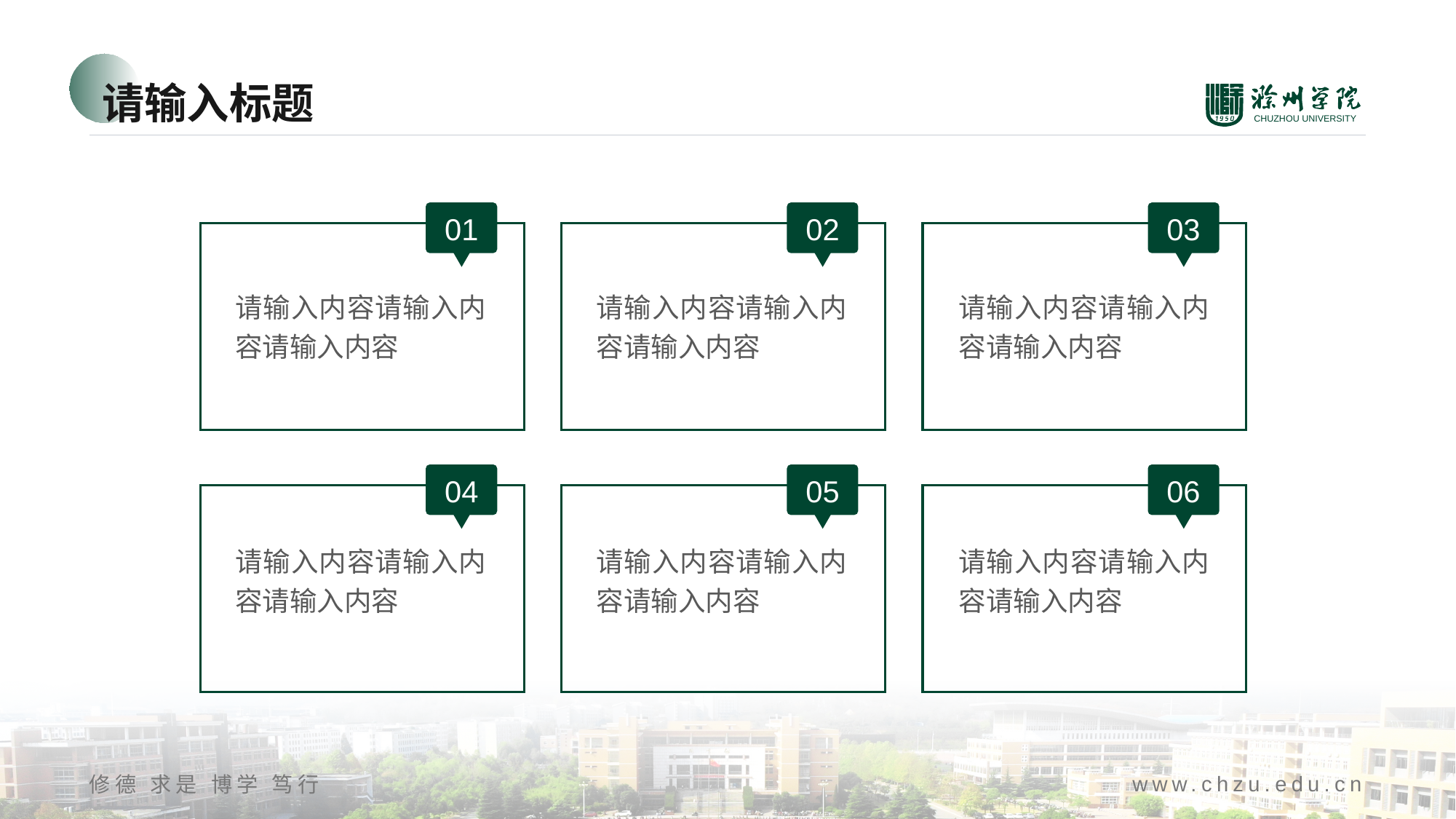

请输入标题

01
02
03

请输入内容请输入内容请输入内容
请输入内容请输入内容请输入内容
请输入内容请输入内容请输入内容
04
05
06

请输入内容请输入内容请输入内容
请输入内容请输入内容请输入内容
请输入内容请输入内容请输入内容